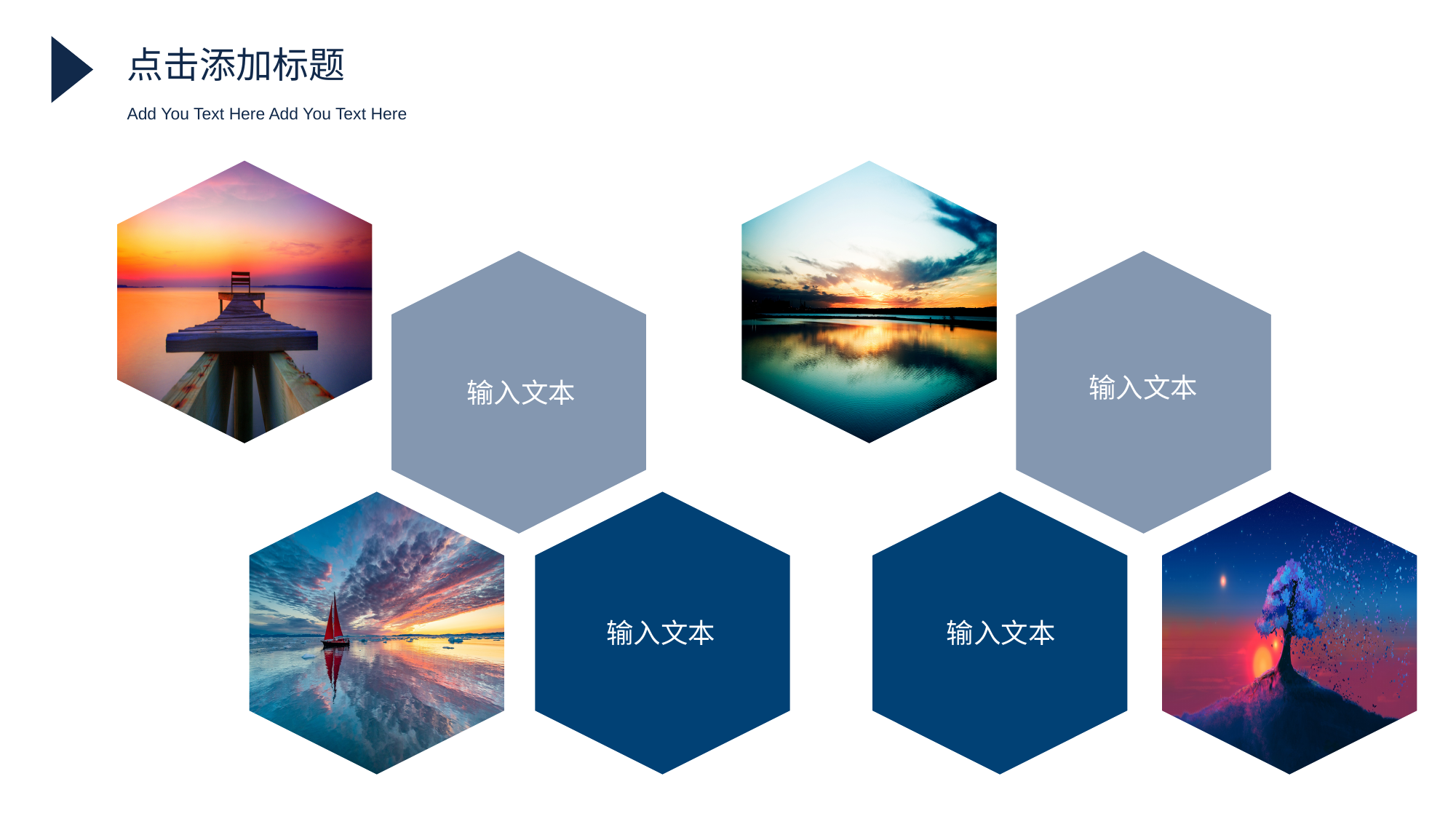

Add You Text Here Add You Text Here
点击添加标题

输入文本
输入文本

输入文本
输入文本